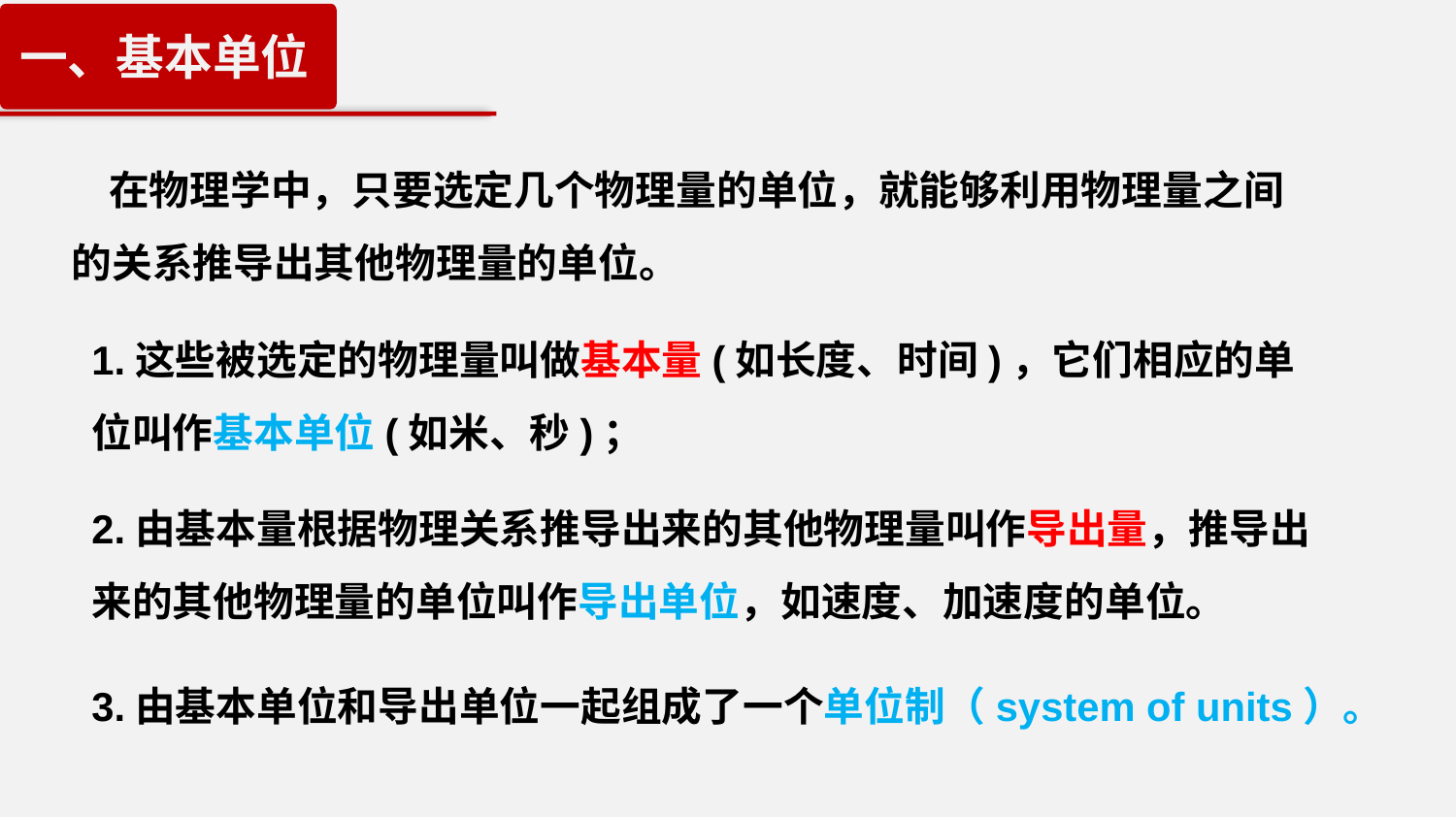

一、基本单位
   在物理学中，只要选定几个物理量的单位，就能够利用物理量之间的关系推导出其他物理量的单位。
1.这些被选定的物理量叫做基本量(如长度、时间)，它们相应的单位叫作基本单位(如米、秒)；
2.由基本量根据物理关系推导出来的其他物理量叫作导出量，推导出来的其他物理量的单位叫作导出单位，如速度、加速度的单位。
3.由基本单位和导出单位一起组成了一个单位制（system of units）。